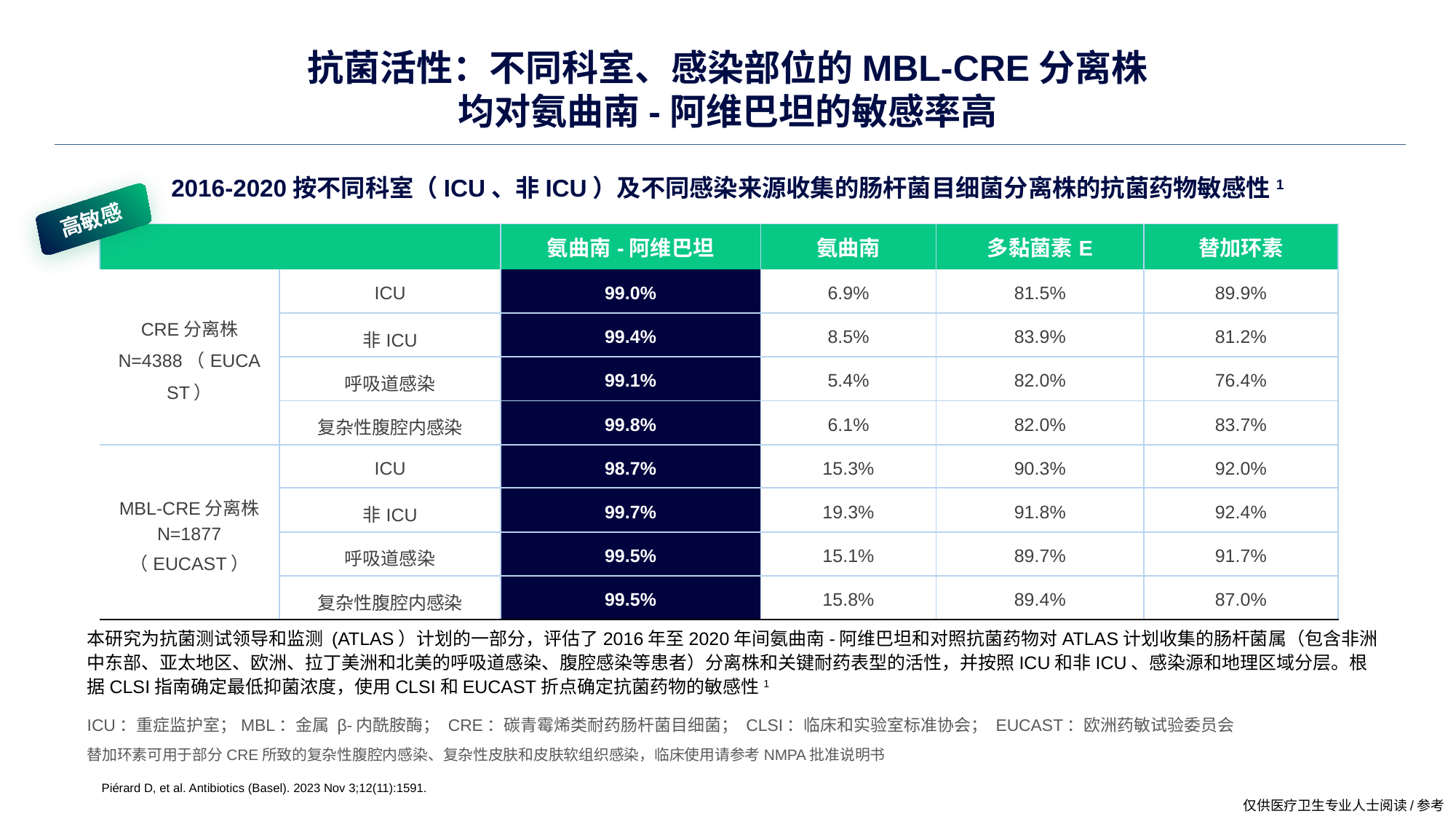

# 抗菌活性：不同科室、感染部位的MBL-CRE分离株 均对氨曲南-阿维巴坦️的敏感率高
2016-2020按不同科室（ICU、非ICU）及不同感染来源收集的肠杆菌目细菌分离株的抗菌药物敏感性1

高敏感
|  |  | 氨曲南-阿维巴坦 | 氨曲南 | 多黏菌素E | 替加环素 |
| --- | --- | --- | --- | --- | --- |
| CRE分离株 N=4388（EUCAST） | ICU | 99.0% | 6.9% | 81.5% | 89.9% |
|  | 非ICU | 99.4% | 8.5% | 83.9% | 81.2% |
|  | 呼吸道感染 | 99.1% | 5.4% | 82.0% | 76.4% |
|  | 复杂性腹腔内感染 | 99.8% | 6.1% | 82.0% | 83.7% |
| MBL-CRE分离株 N=1877 （EUCAST） | ICU | 98.7% | 15.3% | 90.3% | 92.0% |
|  | 非ICU | 99.7% | 19.3% | 91.8% | 92.4% |
|  | 呼吸道感染 | 99.5% | 15.1% | 89.7% | 91.7% |
|  | 复杂性腹腔内感染 | 99.5% | 15.8% | 89.4% | 87.0% |
本研究为抗菌测试领导和监测 (ATLAS）计划的一部分，评估了2016年至2020年间氨曲南-阿维巴坦和对照抗菌药物对ATLAS计划收集的肠杆菌属（包含非洲中东部、亚太地区、欧洲、拉丁美洲和北美的呼吸道感染、腹腔感染等患者）分离株和关键耐药表型的活性，并按照ICU和非ICU、感染源和地理区域分层。根据CLSI指南确定最低抑菌浓度，使用CLSI和EUCAST折点确定抗菌药物的敏感性1
ICU：重症监护室；MBL：金属 β-内酰胺酶； CRE：碳青霉烯类耐药肠杆菌目细菌； CLSI：临床和实验室标准协会； EUCAST：欧洲药敏试验委员会
替加环素可用于部分CRE所致的复杂性腹腔内感染、复杂性皮肤和皮肤软组织感染，临床使用请参考NMPA批准说明书
Piérard D, et al. Antibiotics (Basel). 2023 Nov 3;12(11):1591.
仅供医疗卫生专业人士阅读/参考